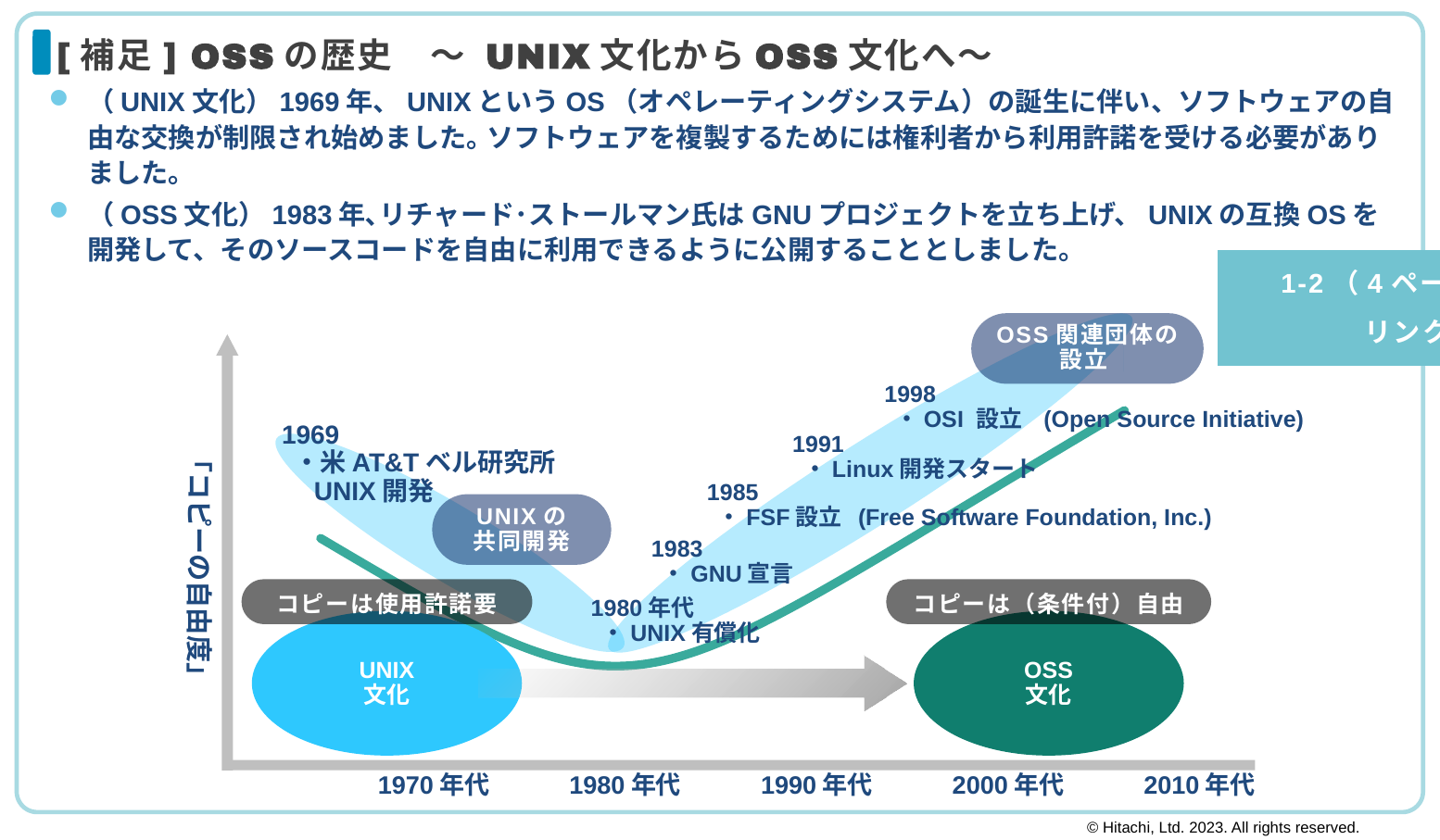

# [補足] OSSの歴史　～ UNIX文化からOSS文化へ～
（UNIX文化）1969年、UNIXというOS（オペレーティングシステム）の誕生に伴い、ソフトウェアの自由な交換が制限され始めました｡ ソフトウェアを複製するためには権利者から利用許諾を受ける必要がありました｡
（OSS文化）1983年､リチャード･ストールマン氏はGNUプロジェクトを立ち上げ、UNIXの互換OSを開発して、そのソースコードを自由に利用できるように公開することとしました。
1-2（4ページ）に
リンク
OSS関連団体の
設立

「コピーの自由度」
1970年代
1980年代
1990年代
2000年代
2010年代
1998
 ・OSI 設立   (Open Source Initiative)

1969
 ・米AT&Tベル研究所
　UNIX開発
1991
 ・Linux開発スタート
1985
 ・FSF設立  (Free Software Foundation, Inc.)
UNIXの
共同開発

1983
 ・GNU宣言
コピーは使用許諾要
コピーは（条件付）自由
1980年代
 ・UNIX有償化
UNIX
文化
OSS
文化